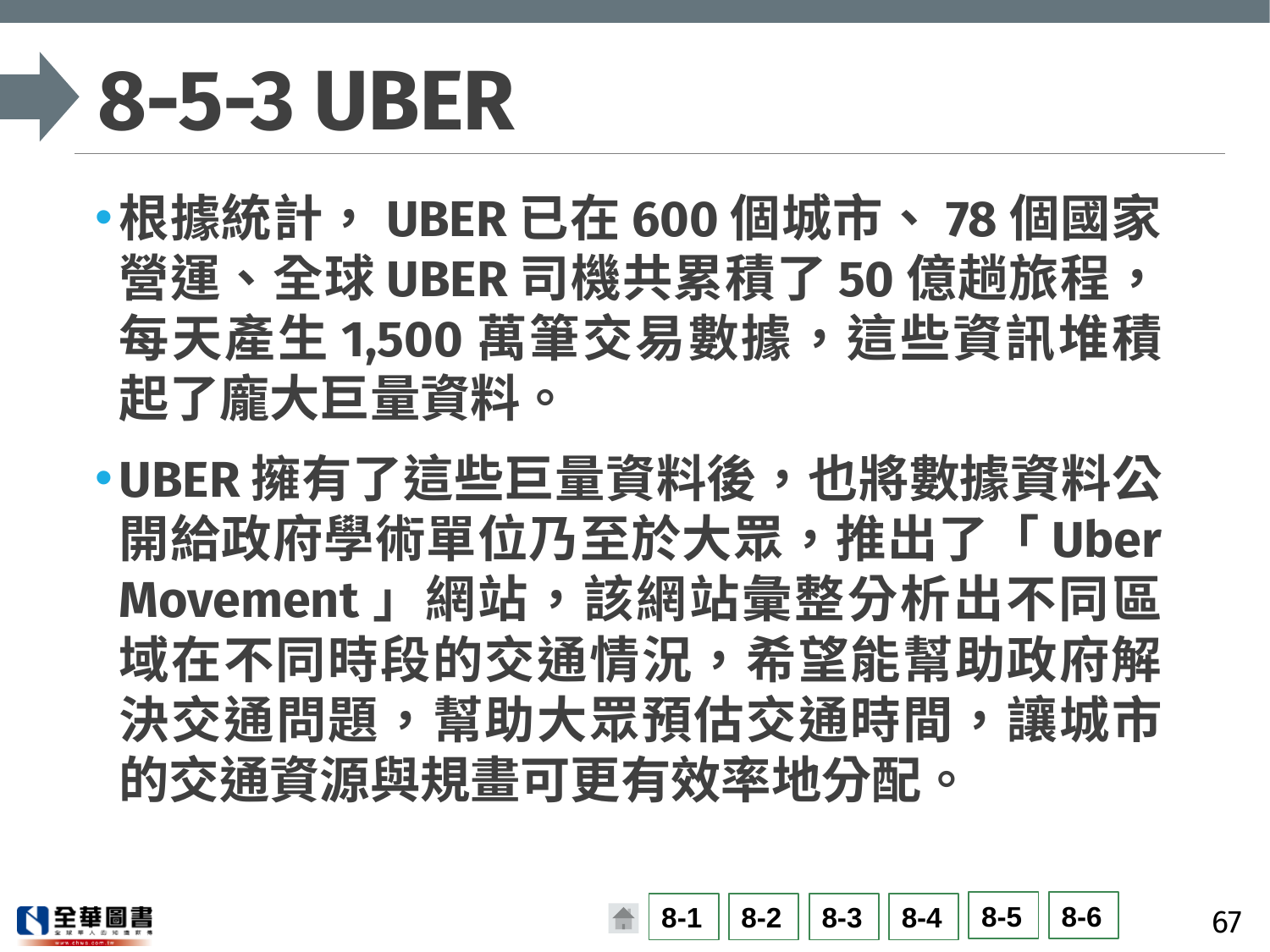

# 8-5-3 UBER
根據統計，UBER已在600個城市、78個國家營運、全球UBER司機共累積了50億趟旅程，每天產生1,500萬筆交易數據，這些資訊堆積起了龐大巨量資料。
UBER擁有了這些巨量資料後，也將數據資料公開給政府學術單位乃至於大眾，推出了「Uber Movement」網站，該網站彙整分析出不同區域在不同時段的交通情況，希望能幫助政府解決交通問題，幫助大眾預估交通時間，讓城市的交通資源與規畫可更有效率地分配。
67